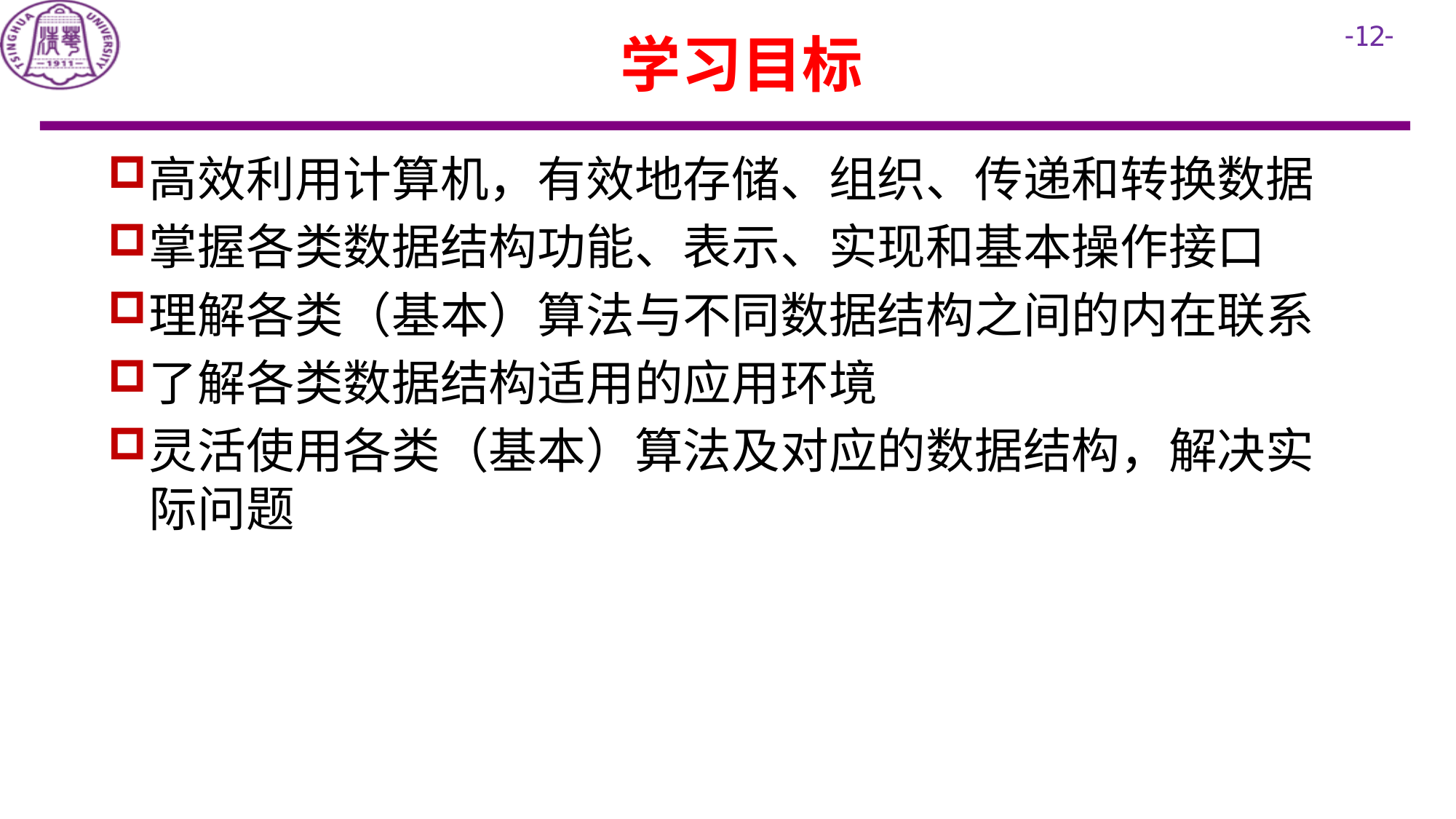

# 学习目标
高效利用计算机，有效地存储、组织、传递和转换数据
掌握各类数据结构功能、表示、实现和基本操作接口
理解各类（基本）算法与不同数据结构之间的内在联系
了解各类数据结构适用的应用环境
灵活使用各类（基本）算法及对应的数据结构，解决实际问题